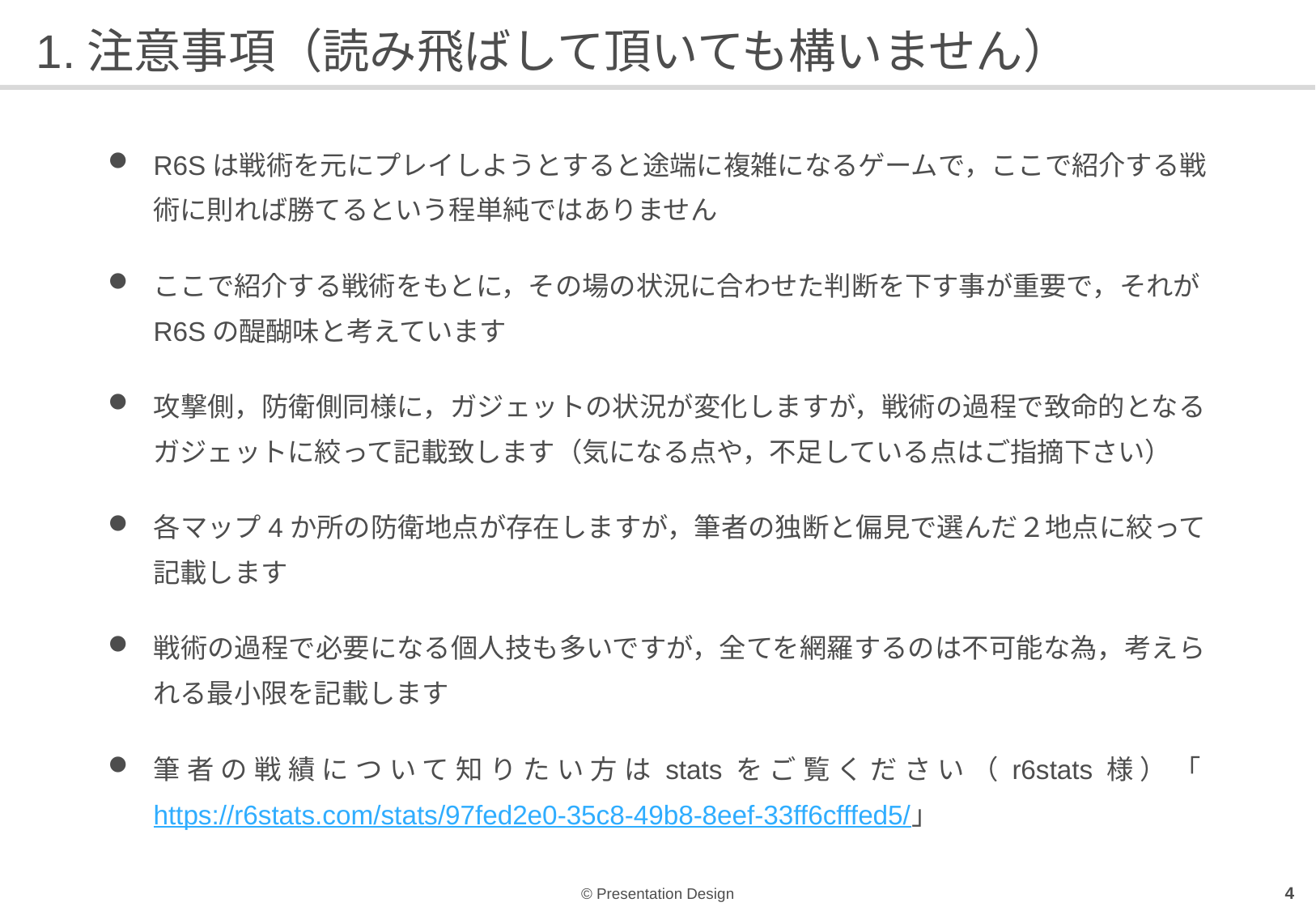

# 1.注意事項（読み飛ばして頂いても構いません）
R6Sは戦術を元にプレイしようとすると途端に複雑になるゲームで，ここで紹介する戦術に則れば勝てるという程単純ではありません
ここで紹介する戦術をもとに，その場の状況に合わせた判断を下す事が重要で，それがR6Sの醍醐味と考えています
攻撃側，防衛側同様に，ガジェットの状況が変化しますが，戦術の過程で致命的となるガジェットに絞って記載致します（気になる点や，不足している点はご指摘下さい）
各マップ4か所の防衛地点が存在しますが，筆者の独断と偏見で選んだ２地点に絞って記載します
戦術の過程で必要になる個人技も多いですが，全てを網羅するのは不可能な為，考えられる最小限を記載します
筆者の戦績について知りたい方はstatsをご覧ください（r6stats様）「https://r6stats.com/stats/97fed2e0-35c8-49b8-8eef-33ff6cfffed5/」

4